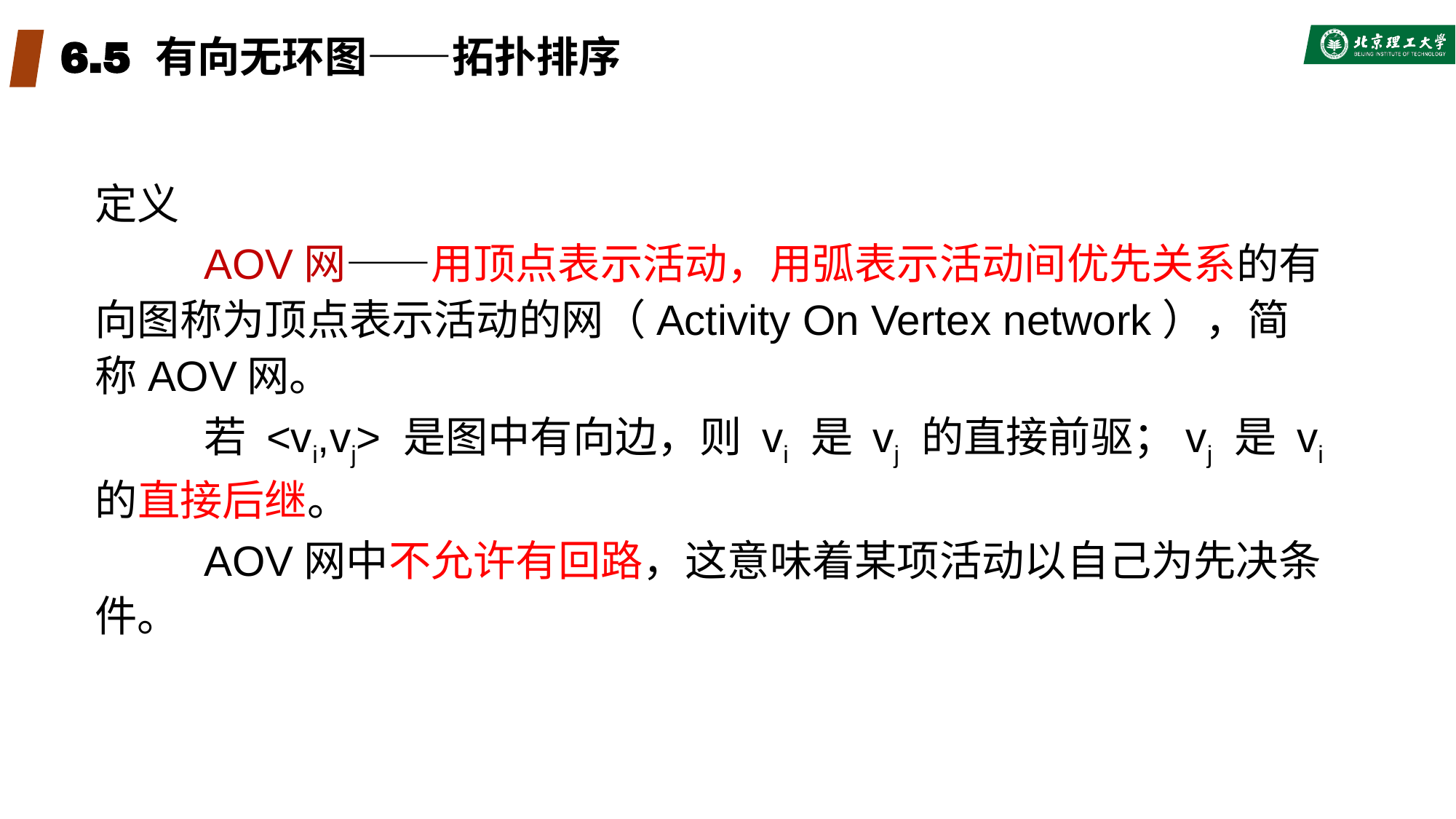

# 6.5 有向无环图——拓扑排序
定义
	AOV网——用顶点表示活动，用弧表示活动间优先关系的有向图称为顶点表示活动的网（Activity On Vertex network），简称AOV网。
	若 <vi,vj> 是图中有向边，则 vi 是 vj 的直接前驱；vj 是 vi 的直接后继。
	AOV网中不允许有回路，这意味着某项活动以自己为先决条件。